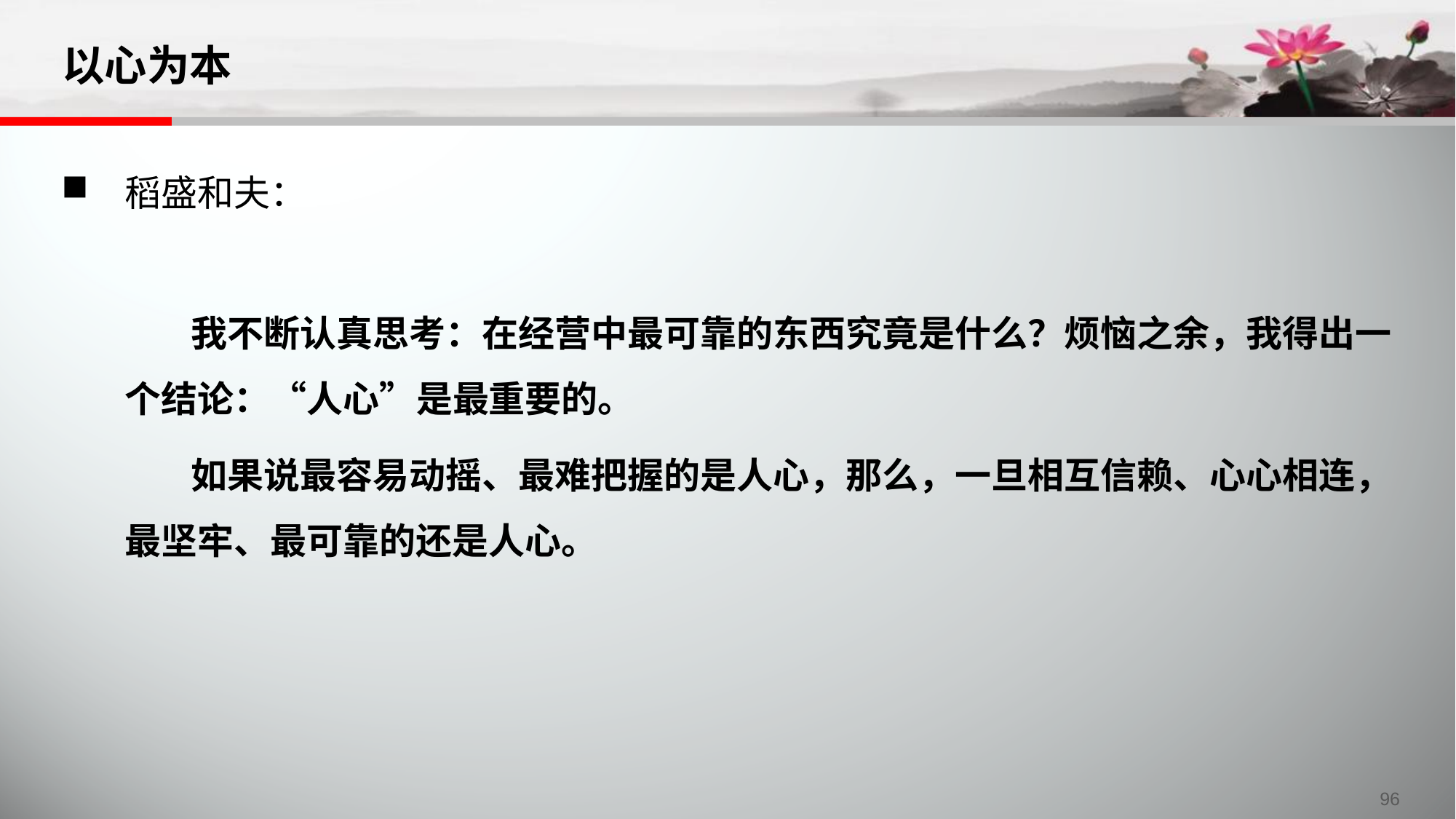

# 以心为本
稻盛和夫：

我不断认真思考：在经营中最可靠的东西究竟是什么？烦恼之余，我得出一个结论：“人心”是最重要的。
如果说最容易动摇、最难把握的是人心，那么，一旦相互信赖、心心相连，最坚牢、最可靠的还是人心。
96